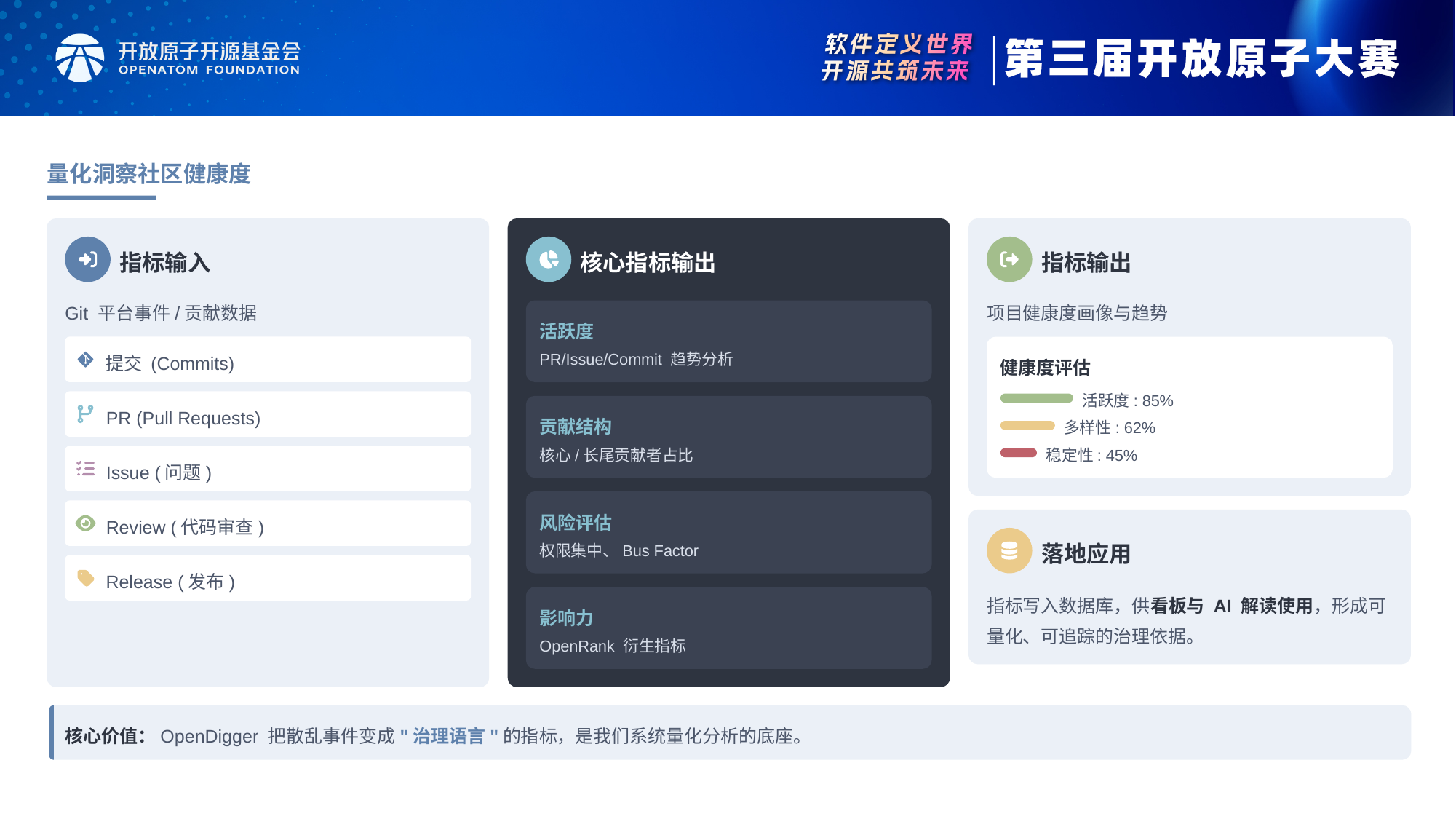

量化洞察社区健康度

指标输入
核心指标输出
指标输出

Git 平台事件/贡献数据
项目健康度画像与趋势

活跃度

提交 (Commits)
PR/Issue/Commit 趋势分析

健康度评估
活跃度: 85%

PR (Pull Requests)

贡献结构
多样性: 62%

核心/长尾贡献者占比
稳定性: 45%

Issue (问题)

风险评估
Review (代码审查)

落地应用
权限集中、Bus Factor

Release (发布)

指标写入数据库，供看板与 AI 解读使用，形成可量化、可追踪的治理依据。
影响力
OpenRank 衍生指标

核心价值：OpenDigger 把散乱事件变成"治理语言"的指标，是我们系统量化分析的底座。